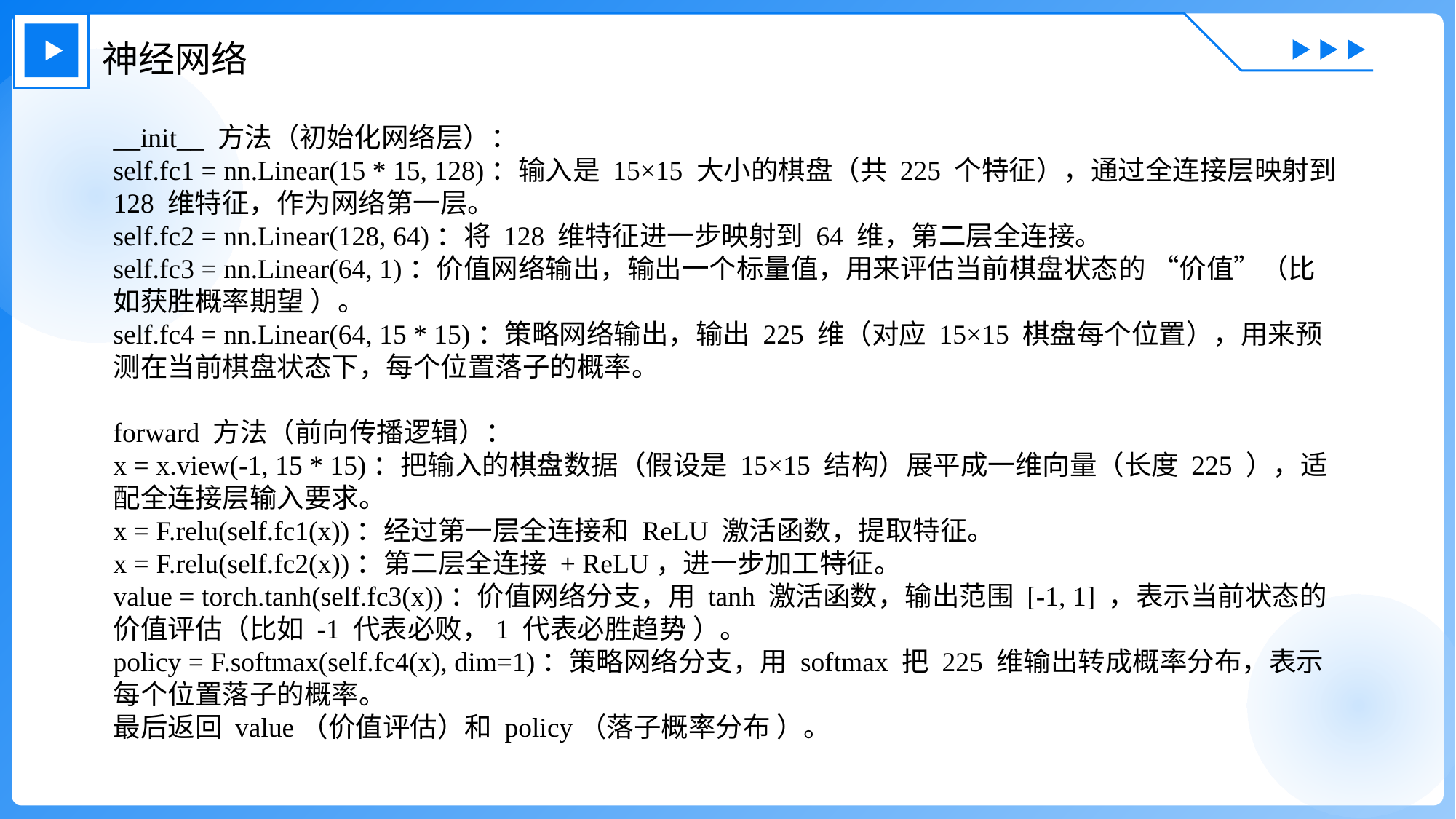

神经网络

__init__ 方法（初始化网络层）：
self.fc1 = nn.Linear(15 * 15, 128)：输入是 15×15 大小的棋盘（共 225 个特征），通过全连接层映射到 128 维特征，作为网络第一层。
self.fc2 = nn.Linear(128, 64)：将 128 维特征进一步映射到 64 维，第二层全连接。
self.fc3 = nn.Linear(64, 1)：价值网络输出，输出一个标量值，用来评估当前棋盘状态的 “价值”（比如获胜概率期望 ）。
self.fc4 = nn.Linear(64, 15 * 15)：策略网络输出，输出 225 维（对应 15×15 棋盘每个位置），用来预测在当前棋盘状态下，每个位置落子的概率。

forward 方法（前向传播逻辑）：
x = x.view(-1, 15 * 15)：把输入的棋盘数据（假设是 15×15 结构）展平成一维向量（长度 225 ），适配全连接层输入要求。
x = F.relu(self.fc1(x))：经过第一层全连接和 ReLU 激活函数，提取特征。
x = F.relu(self.fc2(x))：第二层全连接 + ReLU，进一步加工特征。
value = torch.tanh(self.fc3(x))：价值网络分支，用 tanh 激活函数，输出范围 [-1, 1] ，表示当前状态的价值评估（比如 -1 代表必败，1 代表必胜趋势 ）。
policy = F.softmax(self.fc4(x), dim=1)：策略网络分支，用 softmax 把 225 维输出转成概率分布，表示每个位置落子的概率。
最后返回 value（价值评估）和 policy（落子概率分布 ）。